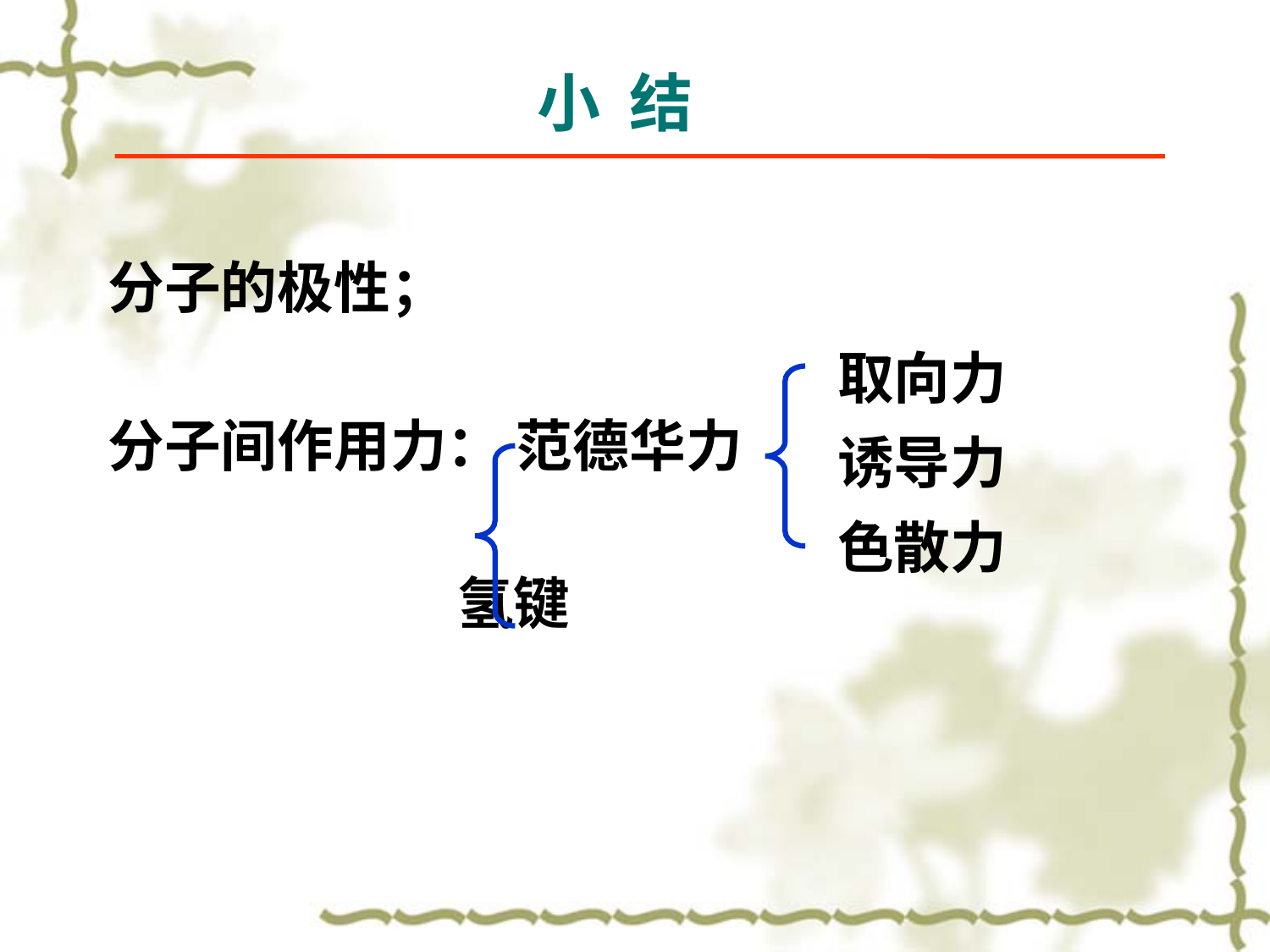

# 小  结

分子的极性；

分子间作用力： 范德华力

                          氢键
取向力
诱导力
色散力